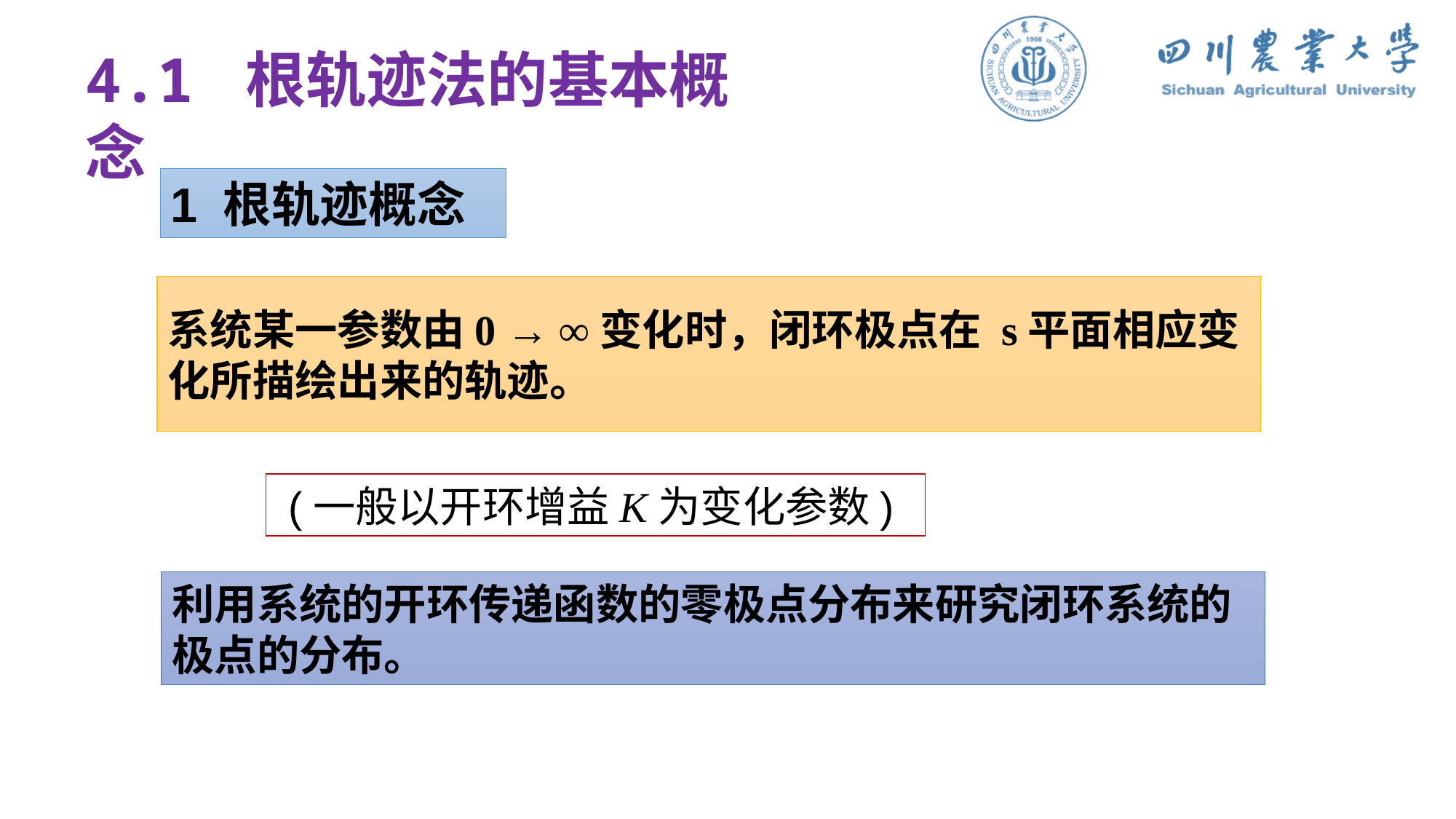

4.1 根轨迹法的基本概念
1 根轨迹概念
系统某一参数由0 → ∞变化时，闭环极点在 s平面相应变化所描绘出来的轨迹。
 (一般以开环增益K为变化参数)
利用系统的开环传递函数的零极点分布来研究闭环系统的极点的分布。